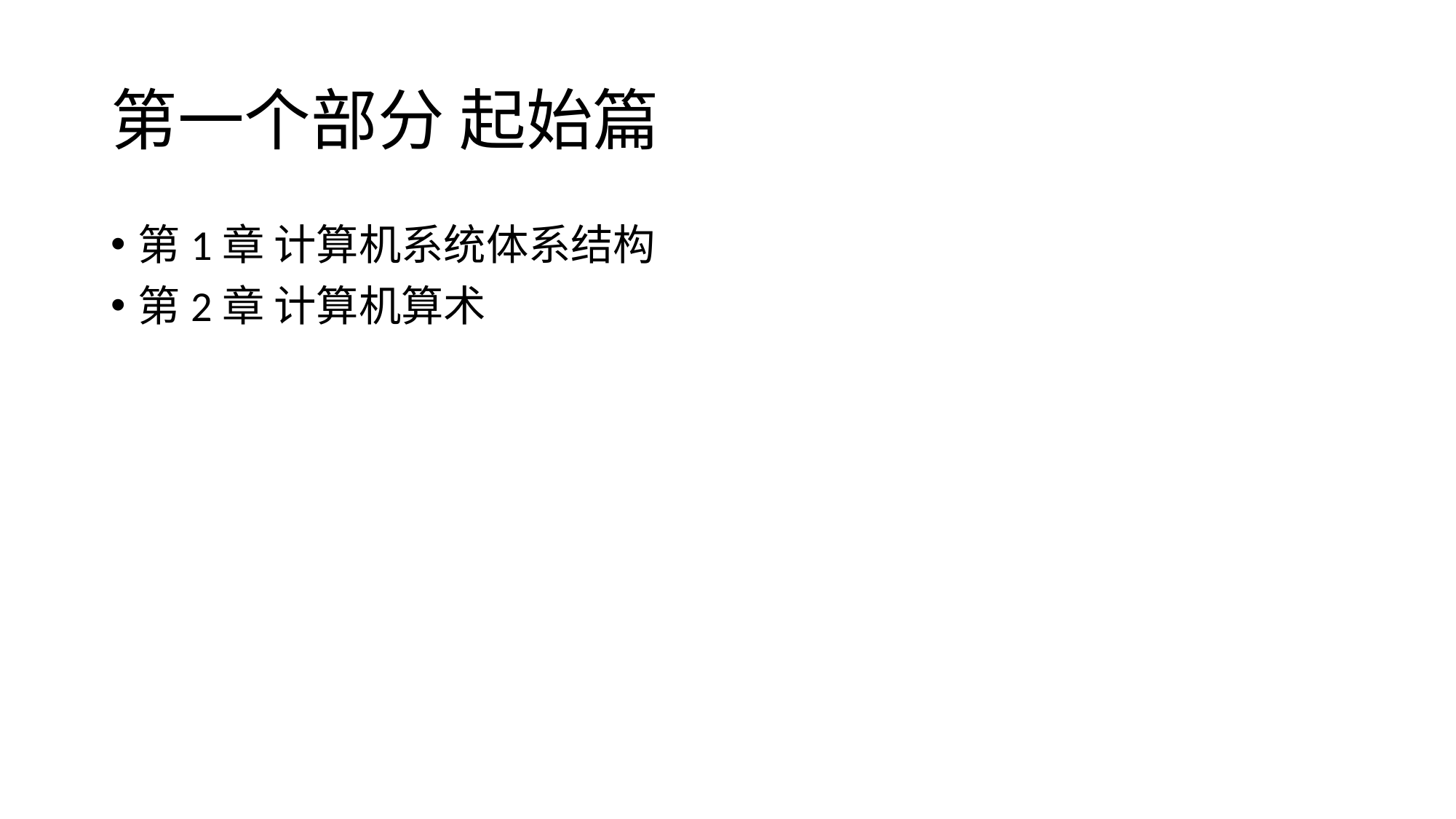

# 第一个部分 起始篇
第1章 计算机系统体系结构
第2章 计算机算术